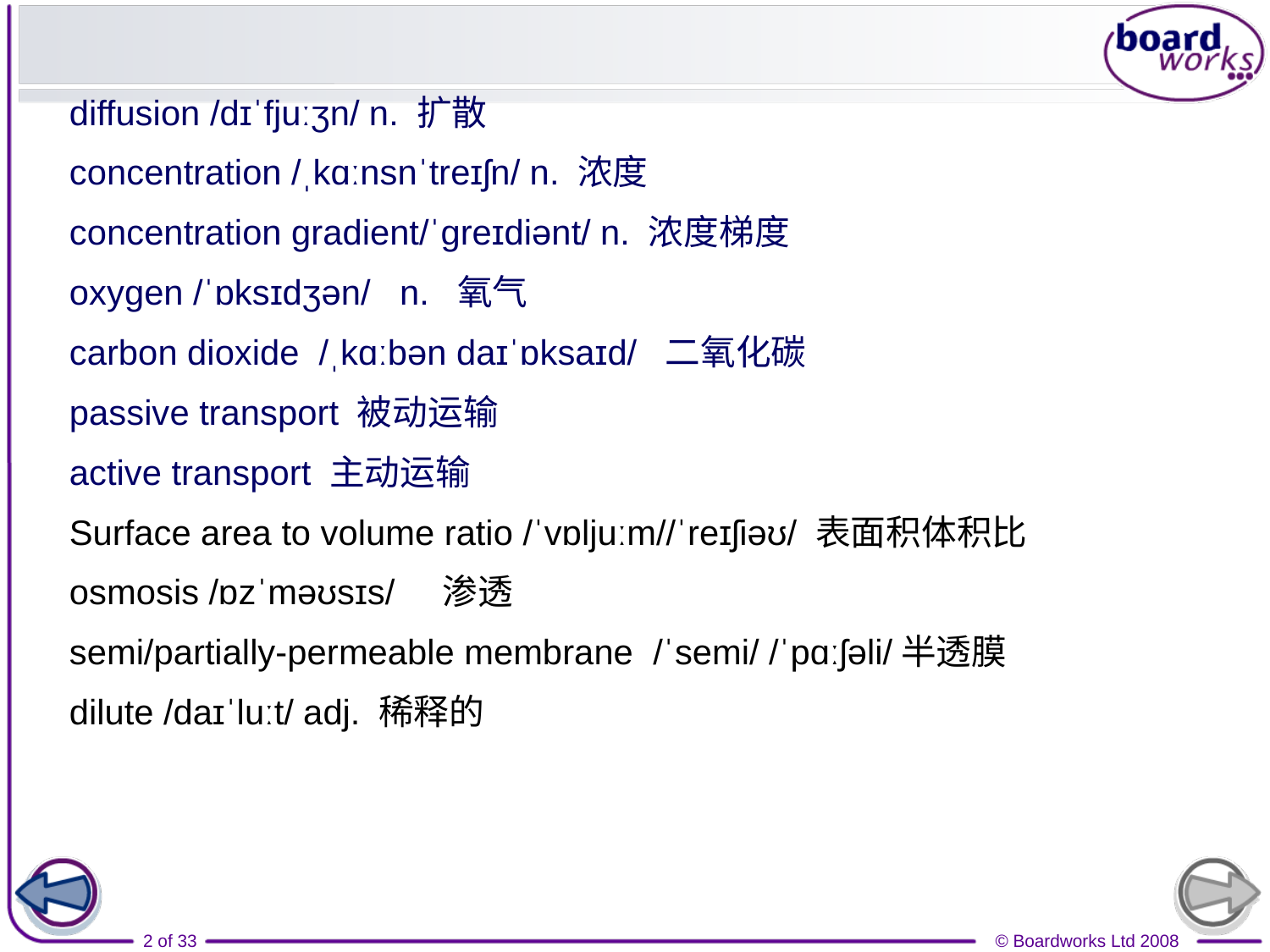

#
diffusion /dɪˈfjuːʒn/ n. 扩散
concentration /ˌkɑːnsnˈtreɪʃn/ n. 浓度
concentration gradient/ˈɡreɪdiənt/ n. 浓度梯度
oxygen /ˈɒksɪdʒən/   n.  氧气
carbon dioxide  /ˌkɑːbən daɪˈɒksaɪd/  二氧化碳
passive transport 被动运输
active transport 主动运输
Surface area to volume ratio /ˈvɒljuːm//ˈreɪʃiəʊ/ 表面积体积比
osmosis /ɒzˈməʊsɪs/    渗透
semi/partially-permeable membrane  /ˈsemi/ /ˈpɑːʃəli/半透膜
dilute /daɪˈluːt/ adj. 稀释的